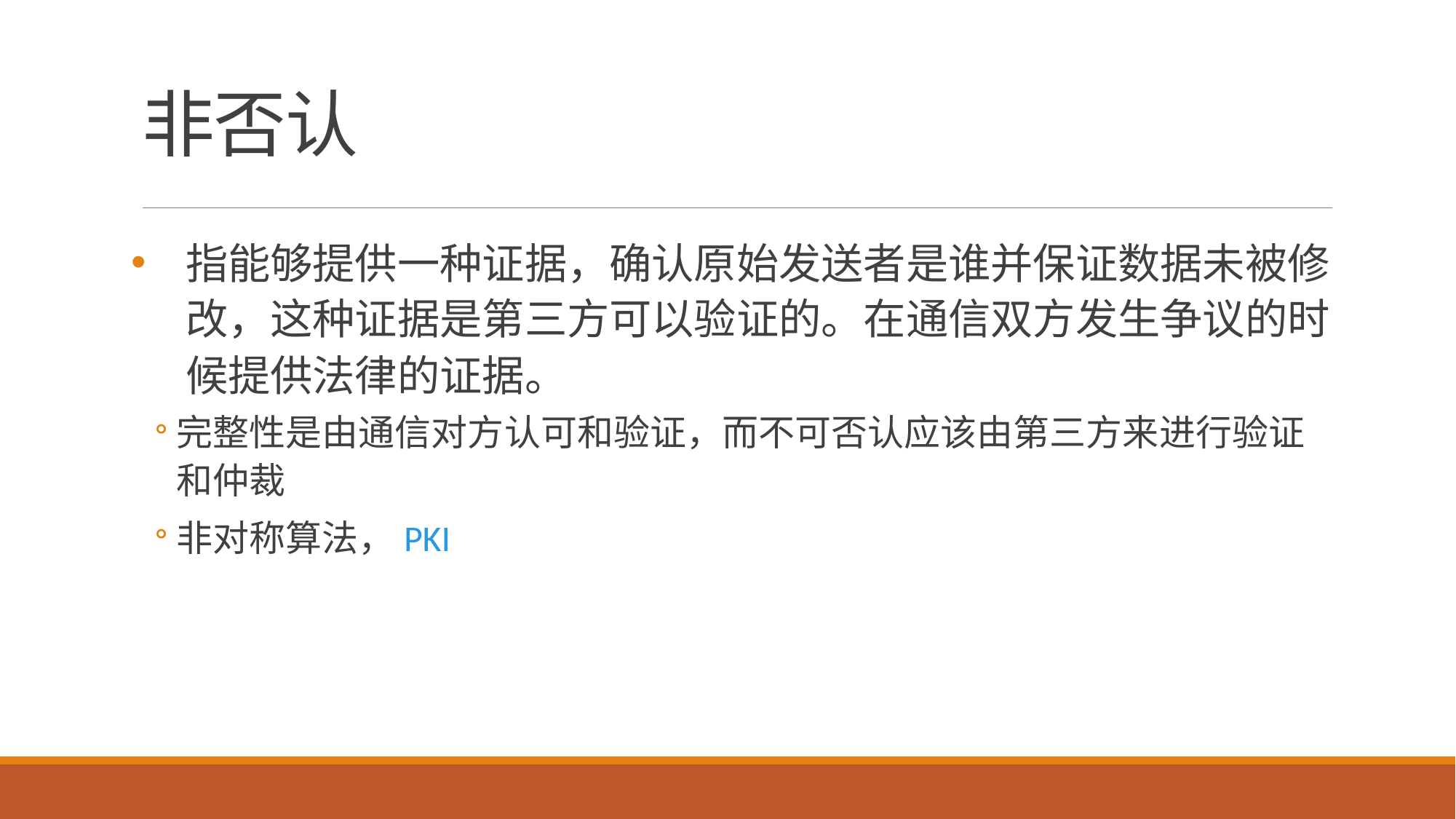

# 非否认
指能够提供一种证据，确认原始发送者是谁并保证数据未被修改，这种证据是第三方可以验证的。在通信双方发生争议的时候提供法律的证据。
完整性是由通信对方认可和验证，而不可否认应该由第三方来进行验证和仲裁
非对称算法，PKI